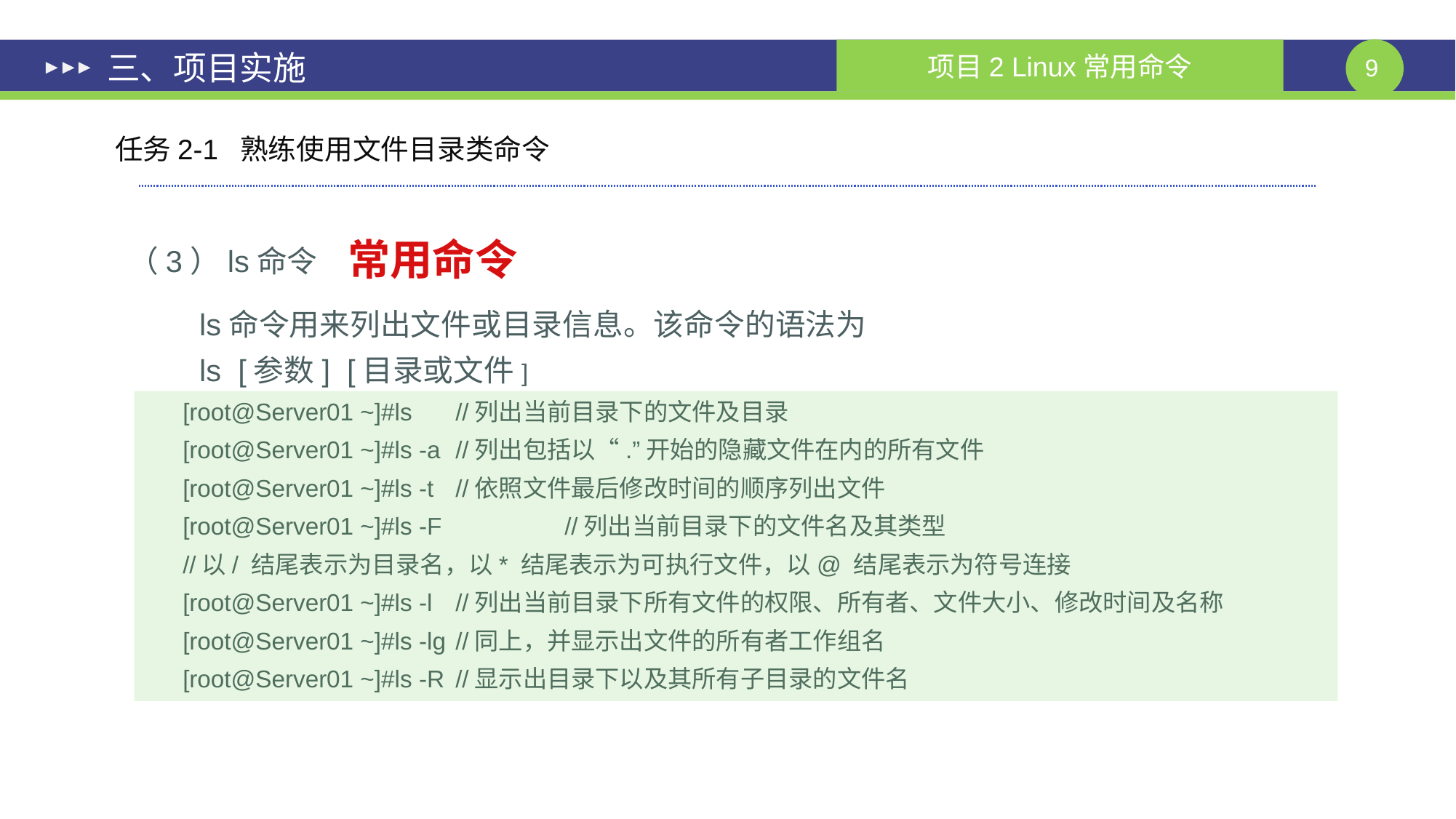

# 三、项目实施
任务2-1  熟练使用文件目录类命令

（3）ls命令
  ls命令用来列出文件或目录信息。该命令的语法为
  ls  [参数]  [目录或文件]
[root@Server01 ~]#ls 	//列出当前目录下的文件及目录
[root@Server01 ~]#ls -a  	//列出包括以“.”开始的隐藏文件在内的所有文件
[root@Server01 ~]#ls -t  	//依照文件最后修改时间的顺序列出文件
[root@Server01 ~]#ls -F  	//列出当前目录下的文件名及其类型
//以/ 结尾表示为目录名，以* 结尾表示为可执行文件，以@ 结尾表示为符号连接
[root@Server01 ~]#ls -l	//列出当前目录下所有文件的权限、所有者、文件大小、修改时间及名称
[root@Server01 ~]#ls -lg	//同上，并显示出文件的所有者工作组名
[root@Server01 ~]#ls -R 	//显示出目录下以及其所有子目录的文件名

常用命令